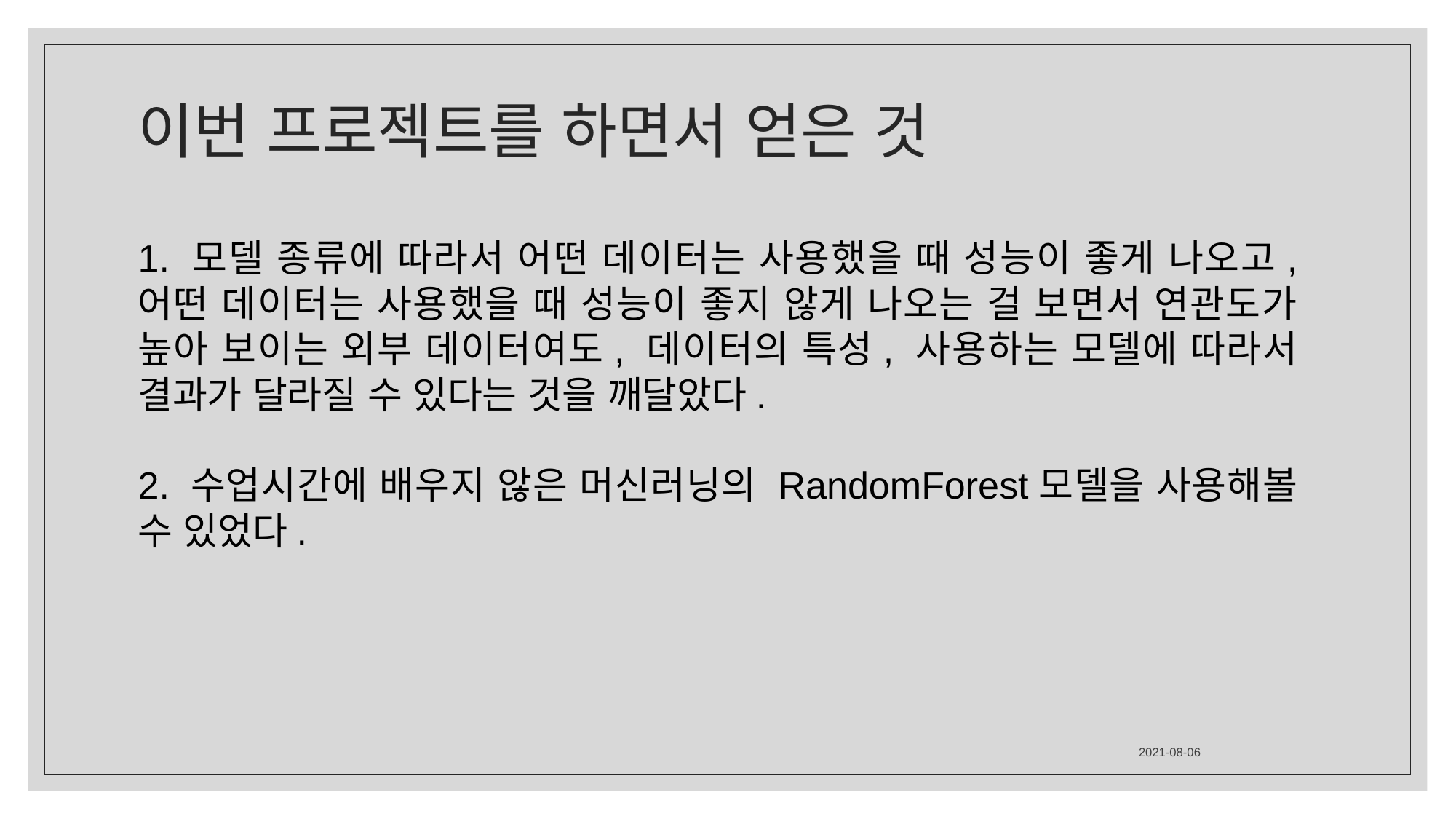

# 이번 프로젝트를 하면서 얻은 것
1. 모델 종류에 따라서 어떤 데이터는 사용했을 때 성능이 좋게 나오고, 어떤 데이터는 사용했을 때 성능이 좋지 않게 나오는 걸 보면서 연관도가 높아 보이는 외부 데이터여도, 데이터의 특성, 사용하는 모델에 따라서 결과가 달라질 수 있다는 것을 깨달았다.

2. 수업시간에 배우지 않은 머신러닝의 RandomForest모델을 사용해볼 수 있었다.
2021-08-06